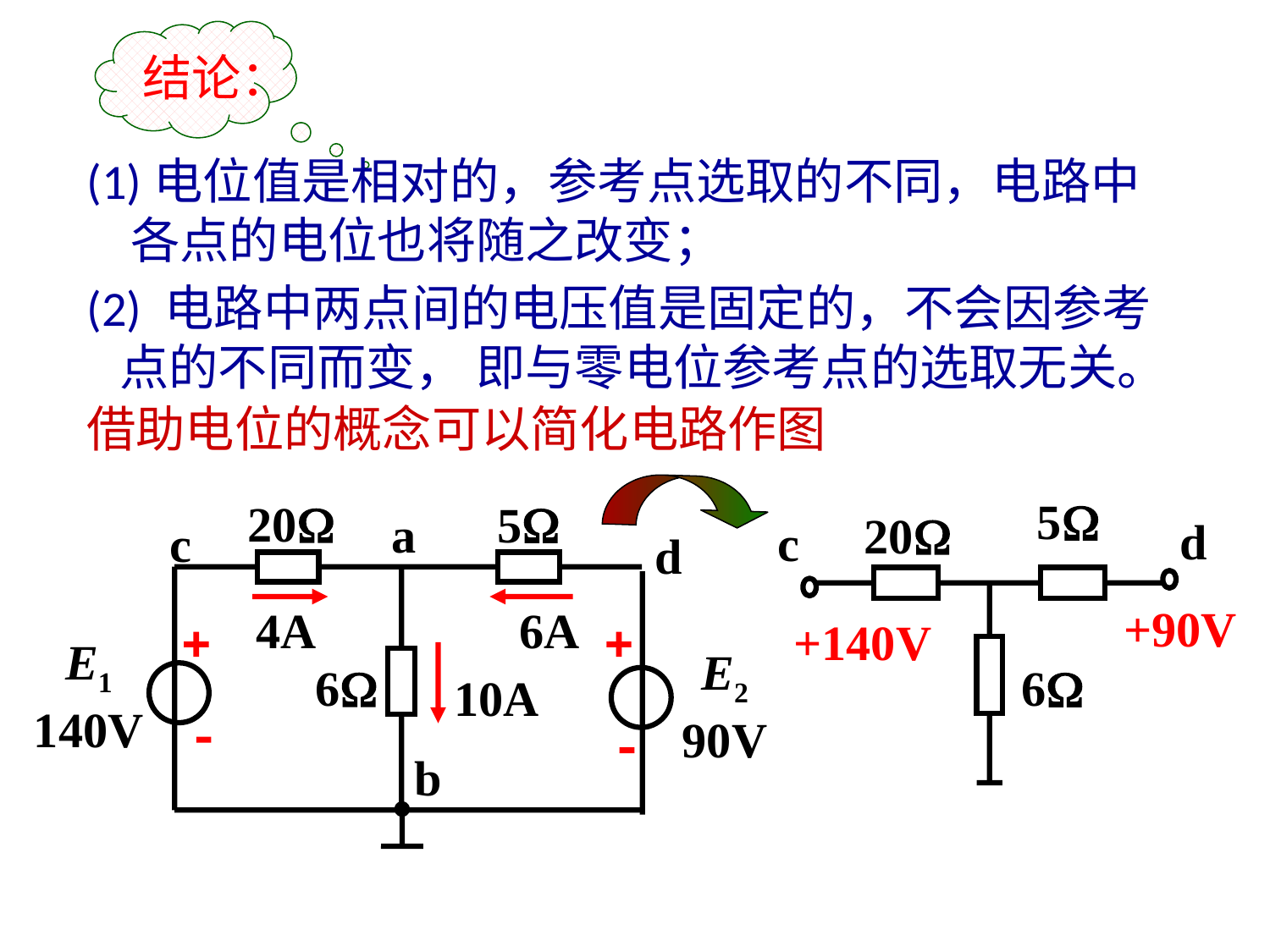

结论：
(1)电位值是相对的，参考点选取的不同，电路中
    各点的电位也将随之改变；
(2) 电路中两点间的电压值是固定的，不会因参考
   点的不同而变， 即与零电位参考点的选取无关。
借助电位的概念可以简化电路作图

5Ω
20Ω
d
c

+140V

6Ω

+90V
20Ω
5Ω
a
c
d

4A
6A

+
+
E1
140V
E2
90V

6Ω
10A

 −
 −

b